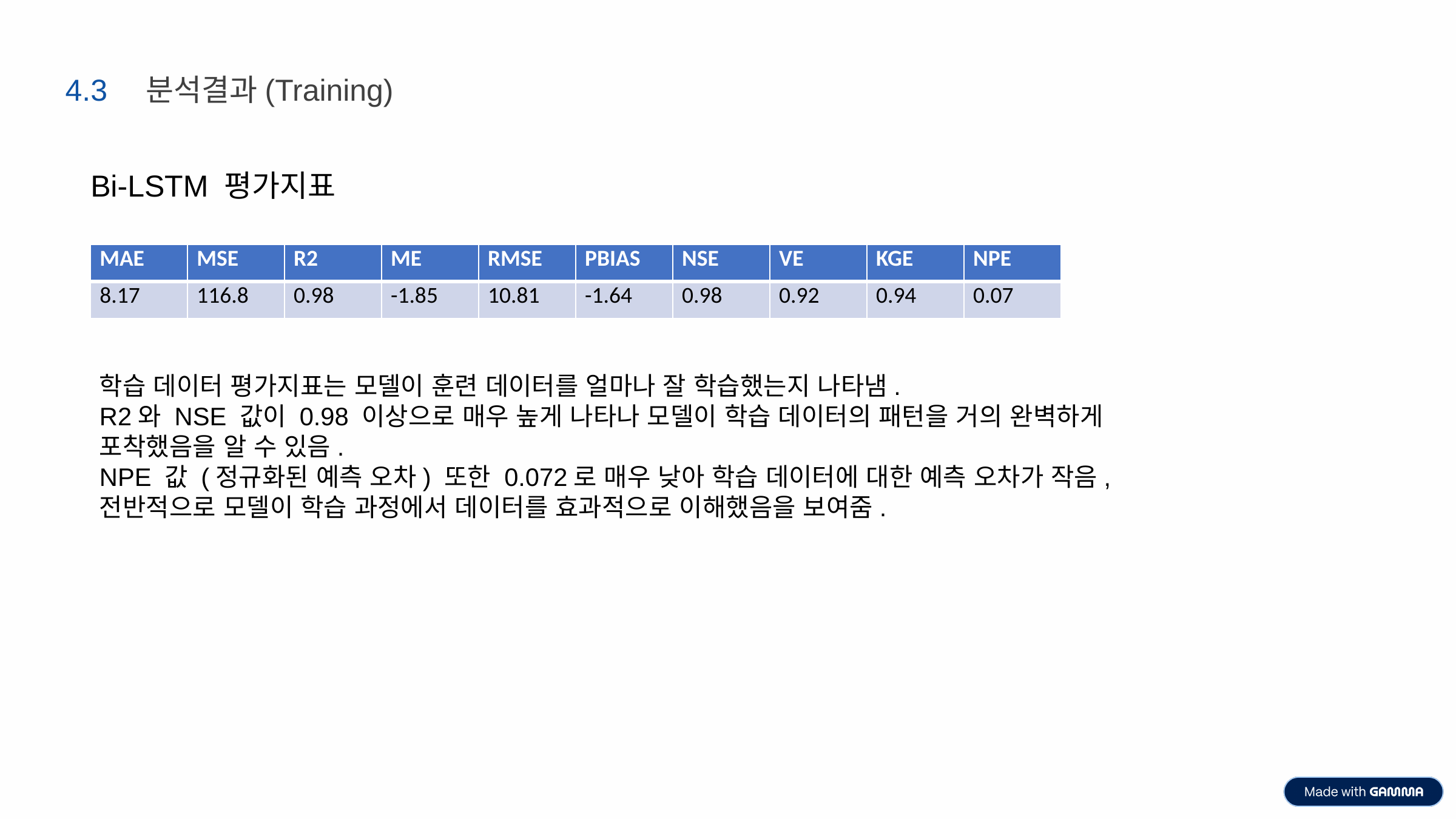

4.3
  분석결과(Training)
Bi-LSTM 평가지표
| MAE | MSE | R2 | ME | RMSE | PBIAS | NSE | VE | KGE | NPE |
| --- | --- | --- | --- | --- | --- | --- | --- | --- | --- |
| 8.17 | 116.8 | 0.98 | -1.85 | 10.81 | -1.64 | 0.98 | 0.92 | 0.94 | 0.07 |
학습 데이터 평가지표는 모델이 훈련 데이터를 얼마나 잘 학습했는지 나타냄.
R2와 NSE 값이 0.98 이상으로 매우 높게 나타나 모델이 학습 데이터의 패턴을 거의 완벽하게 포착했음을 알 수 있음.
NPE 값 (정규화된 예측 오차) 또한 0.072로 매우 낮아 학습 데이터에 대한 예측 오차가 작음,
전반적으로 모델이 학습 과정에서 데이터를 효과적으로 이해했음을 보여줌.